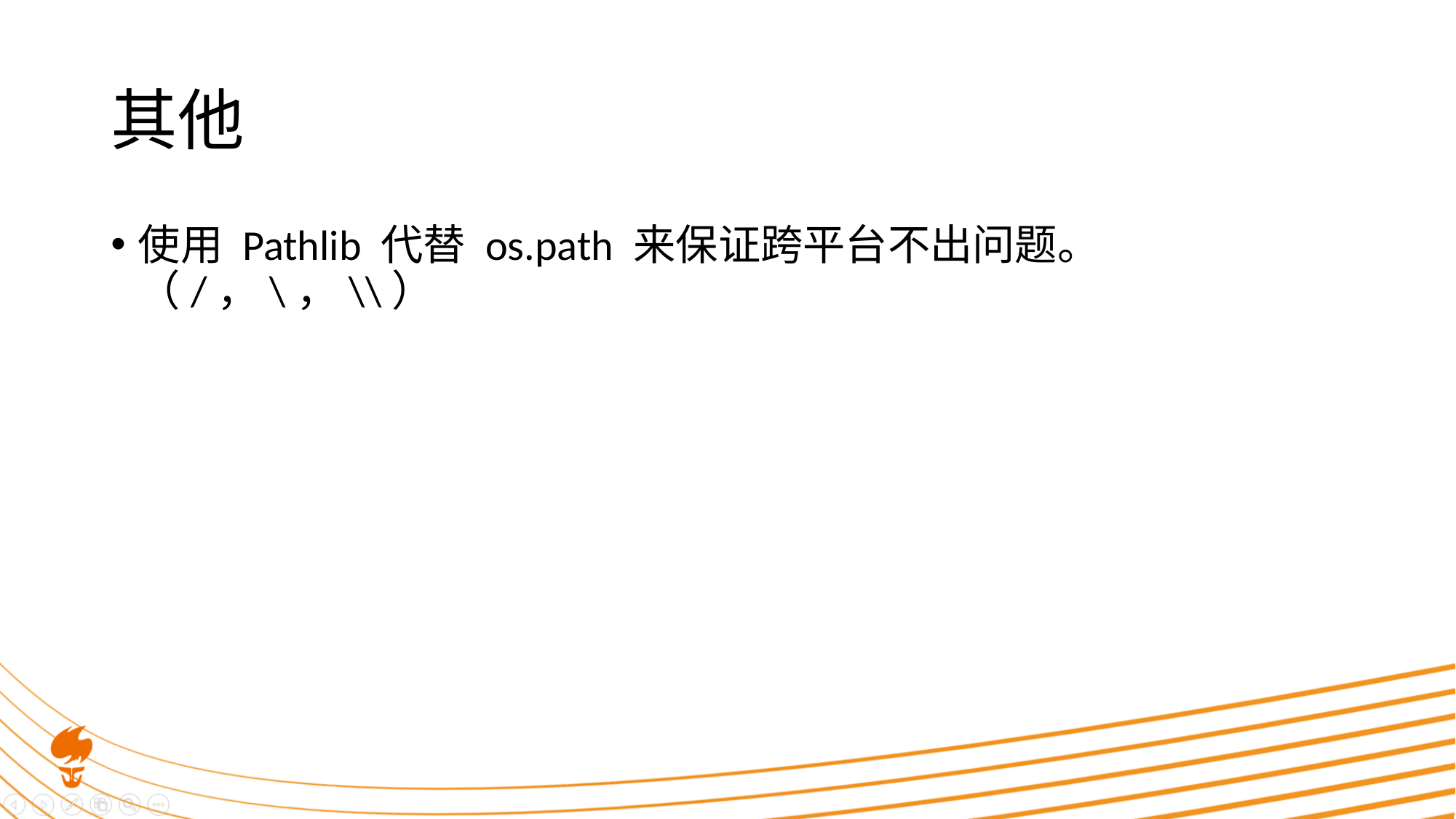

# 其他
使用 Pathlib 代替 os.path 来保证跨平台不出问题。（/，\，\\）